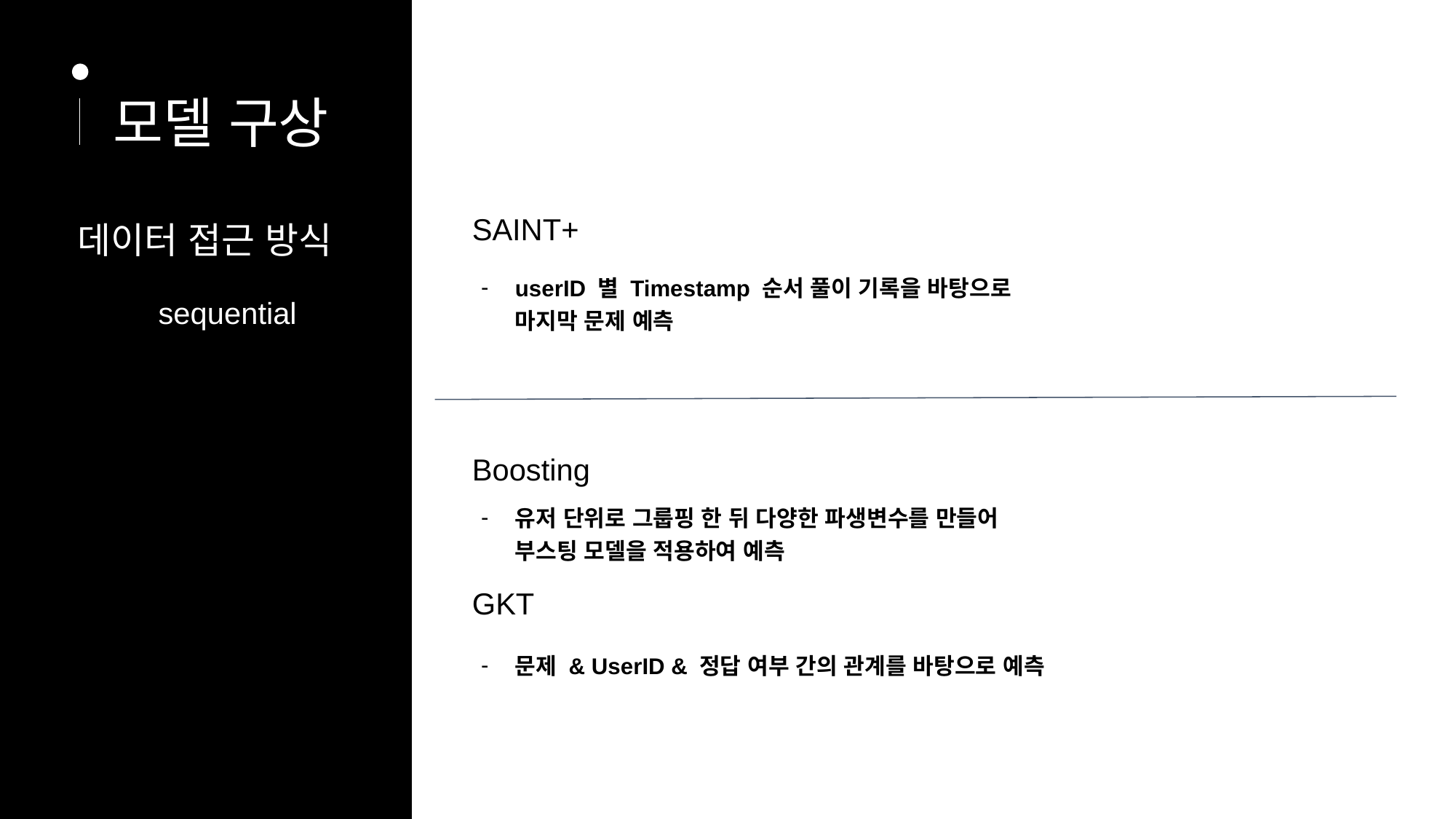

모델 구상
SAINT+
데이터 접근 방식
userID 별 Timestamp 순서 풀이 기록을 바탕으로 마지막 문제 예측
   sequential
Boosting
유저 단위로 그룹핑 한 뒤 다양한 파생변수를 만들어 부스팅 모델을 적용하여 예측

GKT
문제 & UserID & 정답 여부 간의 관계를 바탕으로 예측